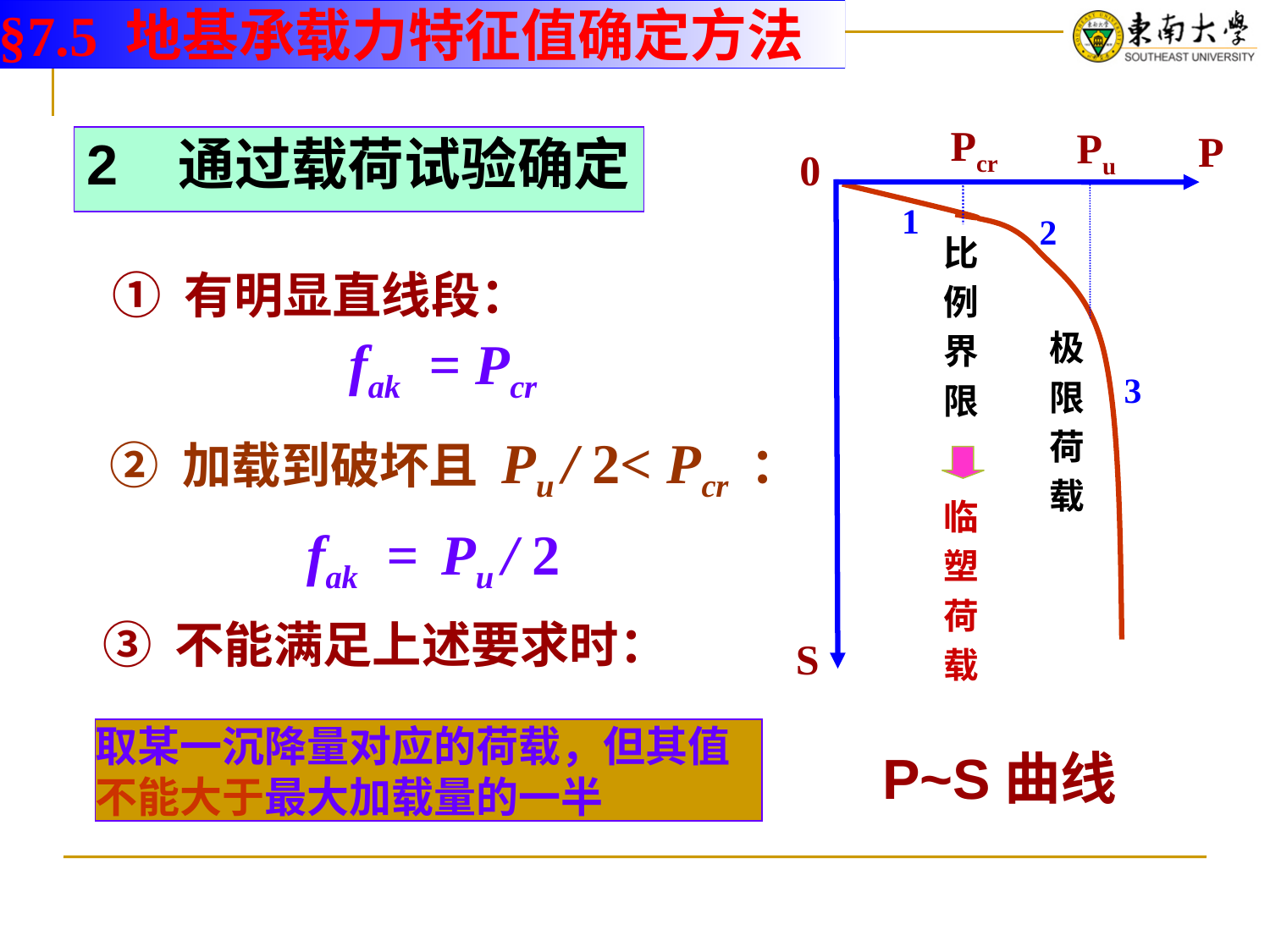

§7.5 地基承载力特征值确定方法
Pcr
P
0

S
Pu

1
2
比
例
界
限
极
限
荷
载

3

临
塑
荷
载
P~S曲线
2   通过载荷试验确定
① 有明显直线段：
fak  = Pcr
② 加载到破坏且 Pu / 2< Pcr ：
fak  =  Pu / 2
③ 不能满足上述要求时：
取某一沉降量对应的荷载，但其值不能大于最大加载量的一半